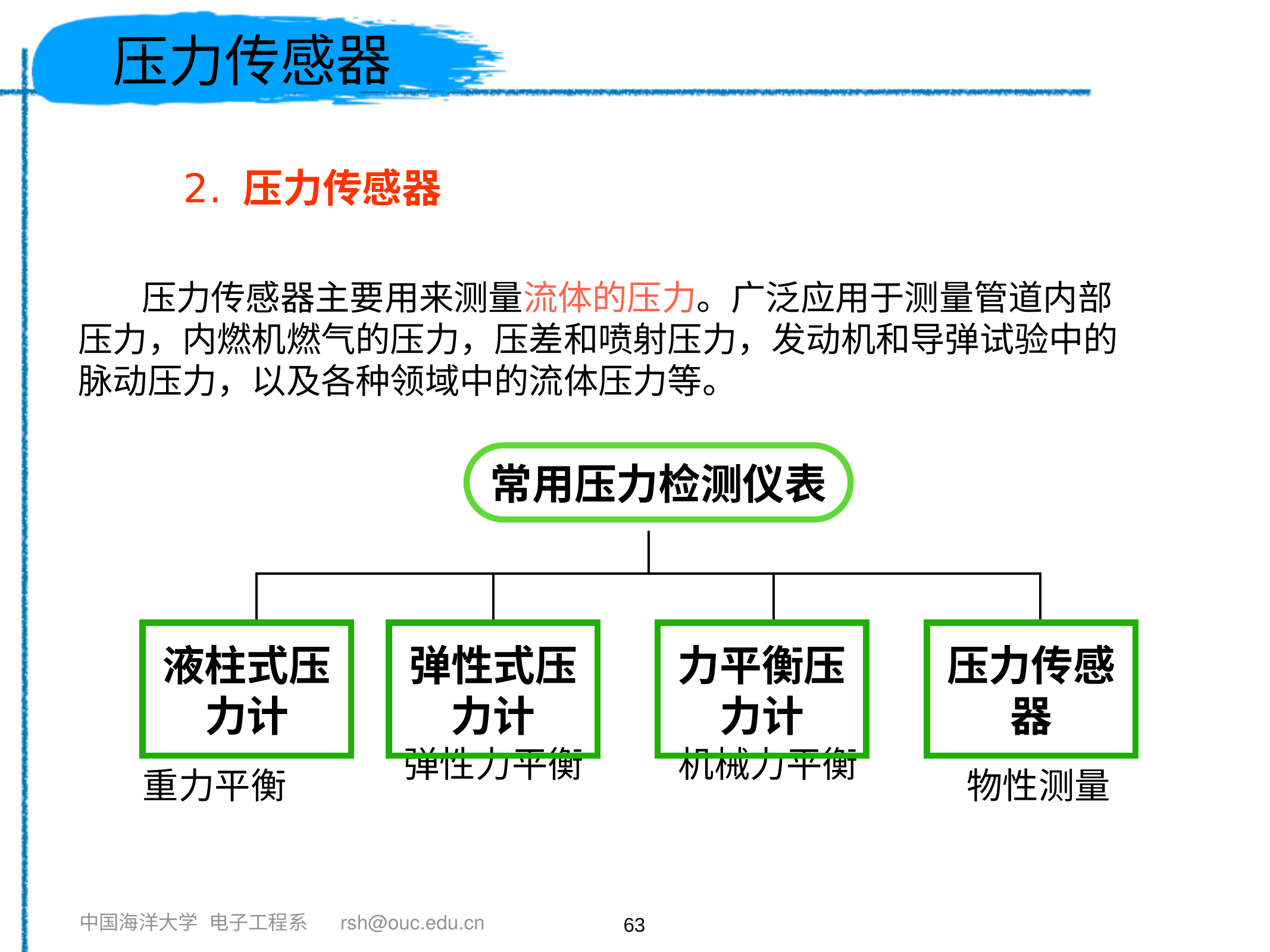

# 压力传感器
2. 压力传感器
压力传感器主要用来测量流体的压力。广泛应用于测量管道内部压力，内燃机燃气的压力，压差和喷射压力，发动机和导弹试验中的脉动压力，以及各种领域中的流体压力等。
常用压力检测仪表

液柱式压力计
弹性式压力计
力平衡压力计
压力传感器
重力平衡
弹性力平衡
机械力平衡
物性测量
63